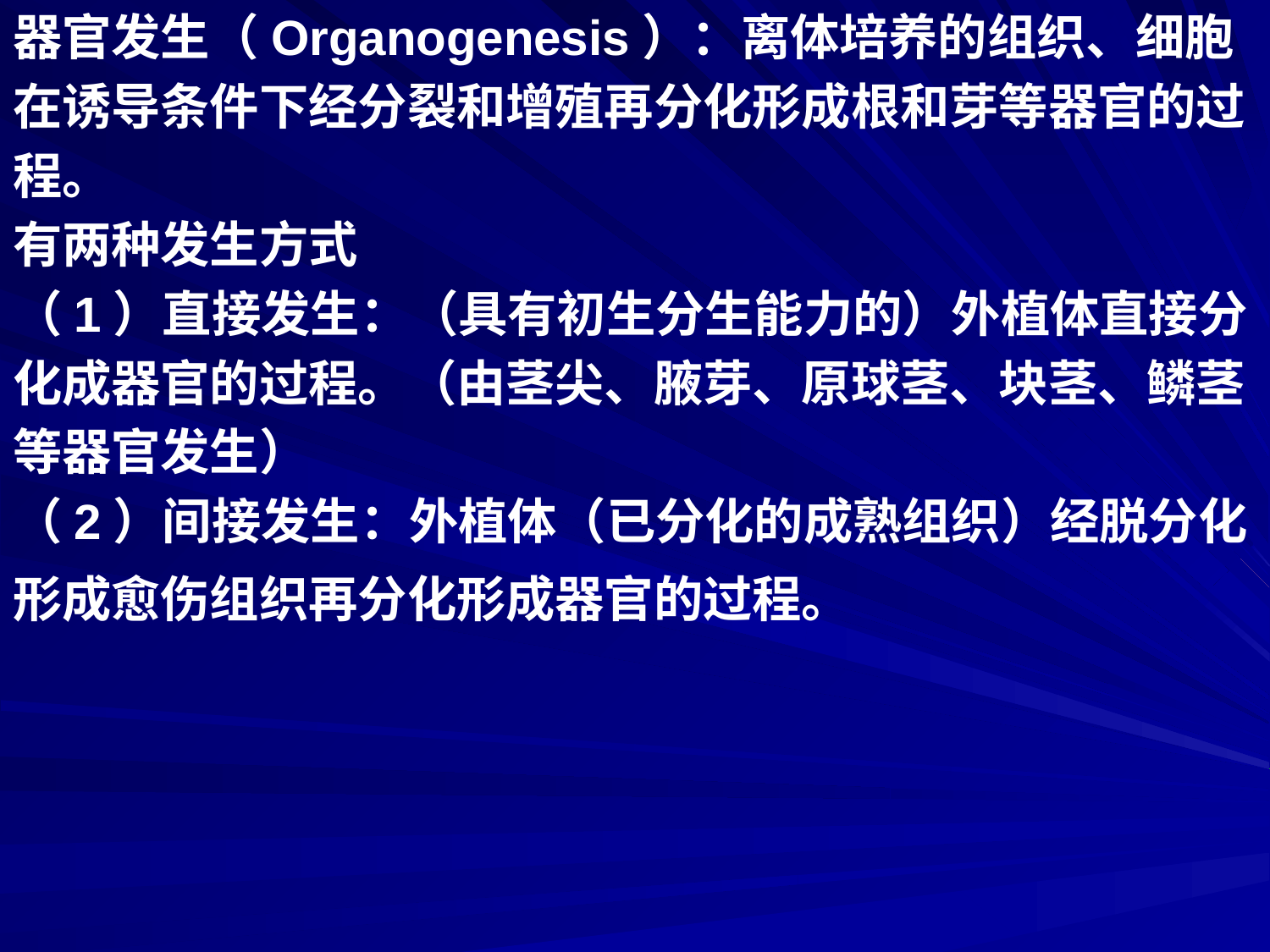

器官发生（Organogenesis）：离体培养的组织、细胞
在诱导条件下经分裂和增殖再分化形成根和芽等器官的过
程。
有两种发生方式
（1）直接发生：（具有初生分生能力的）外植体直接分
化成器官的过程。（由茎尖、腋芽、原球茎、块茎、鳞茎
等器官发生）
（2）间接发生：外植体（已分化的成熟组织）经脱分化
形成愈伤组织再分化形成器官的过程。